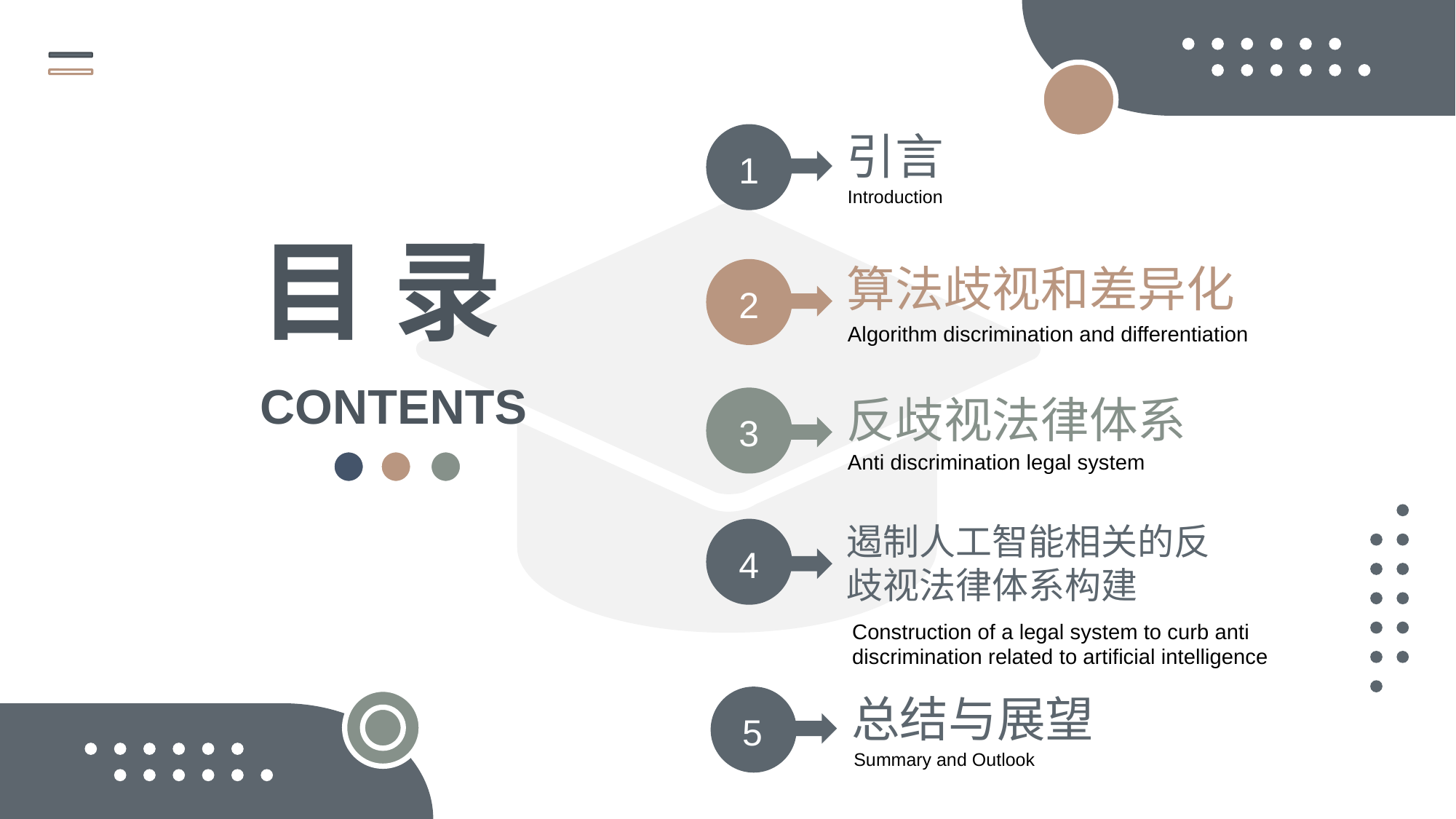

引言

1

Introduction

目 录
算法歧视和差异化

2

Algorithm discrimination and differentiation
CONTENTS
反歧视法律体系

3

Anti discrimination legal system

遏制人工智能相关的反歧视法律体系构建

4

Construction of a legal system to curb anti discrimination related to artificial intelligence

总结与展望

5

Summary and Outlook